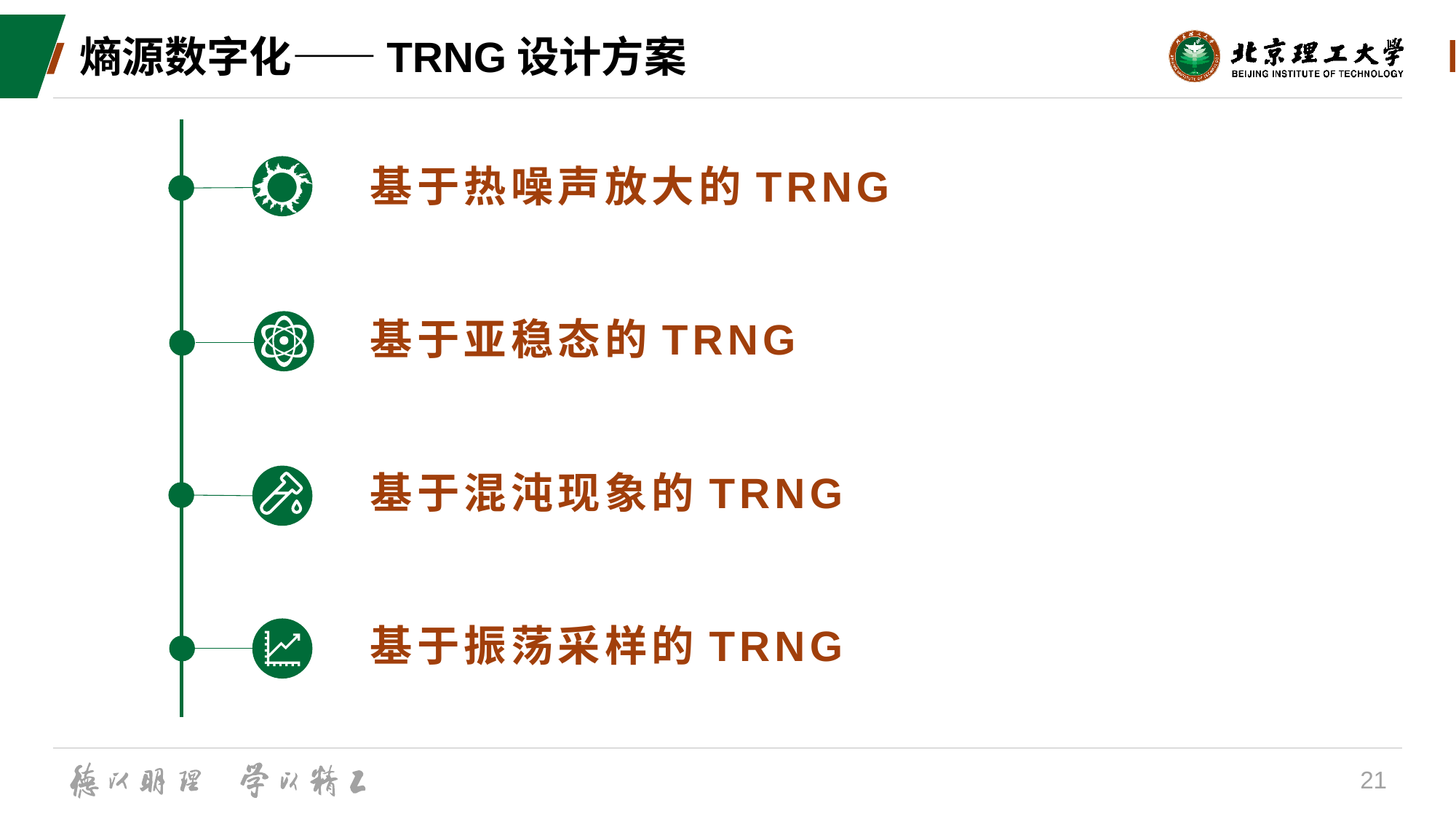

# 熵源数字化——TRNG设计方案

基于热噪声放大的TRNG

基于亚稳态的TRNG

基于混沌现象的TRNG

基于振荡采样的TRNG